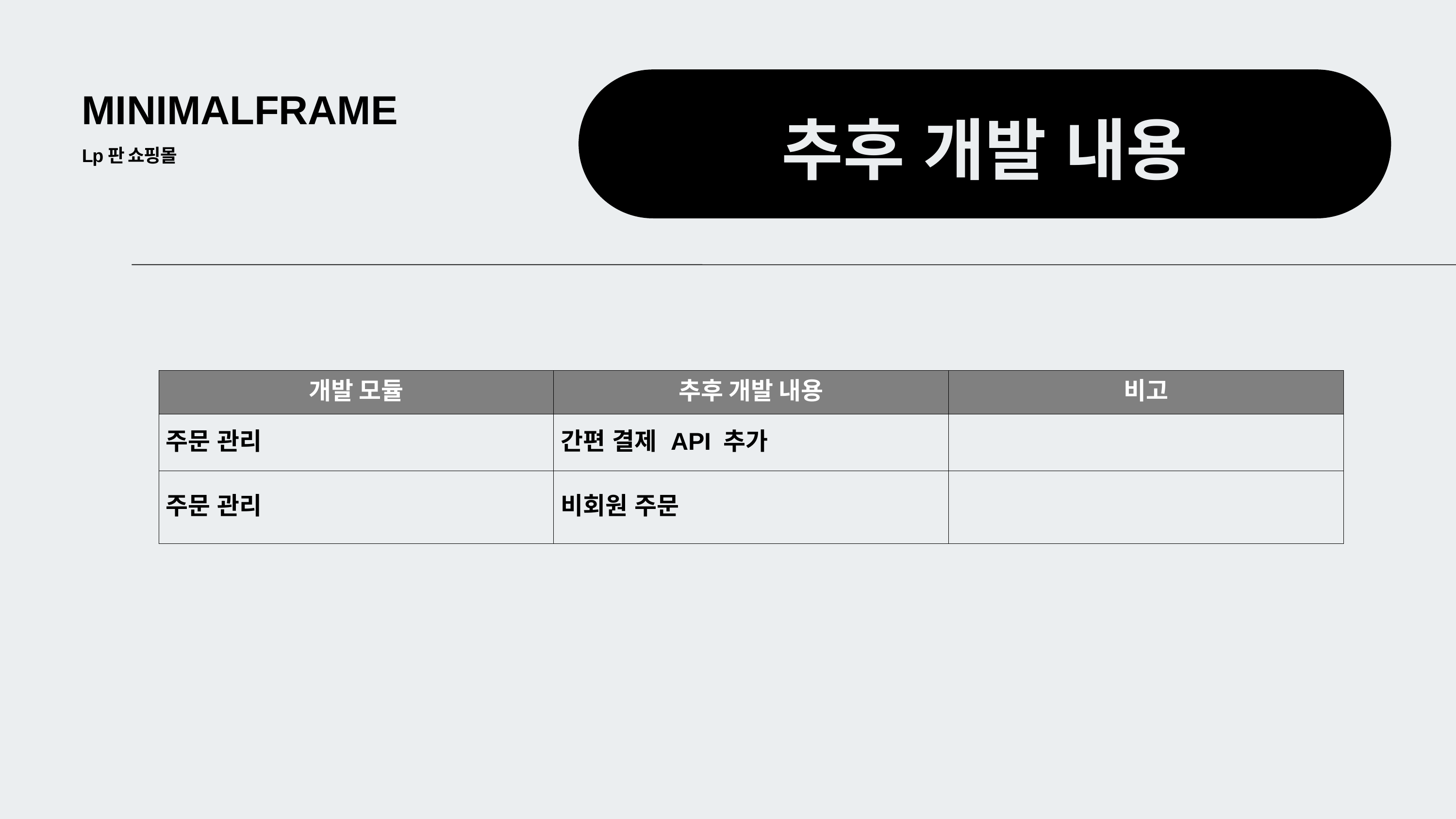

MINIMALFRAME
추후 개발 내용
Lp판 쇼핑몰

| 개발 모듈 | 추후 개발 내용 | 비고 |
| --- | --- | --- |
| 주문 관리 | 간편 결제 API 추가 |  |
| 주문 관리 | 비회원 주문 |  |